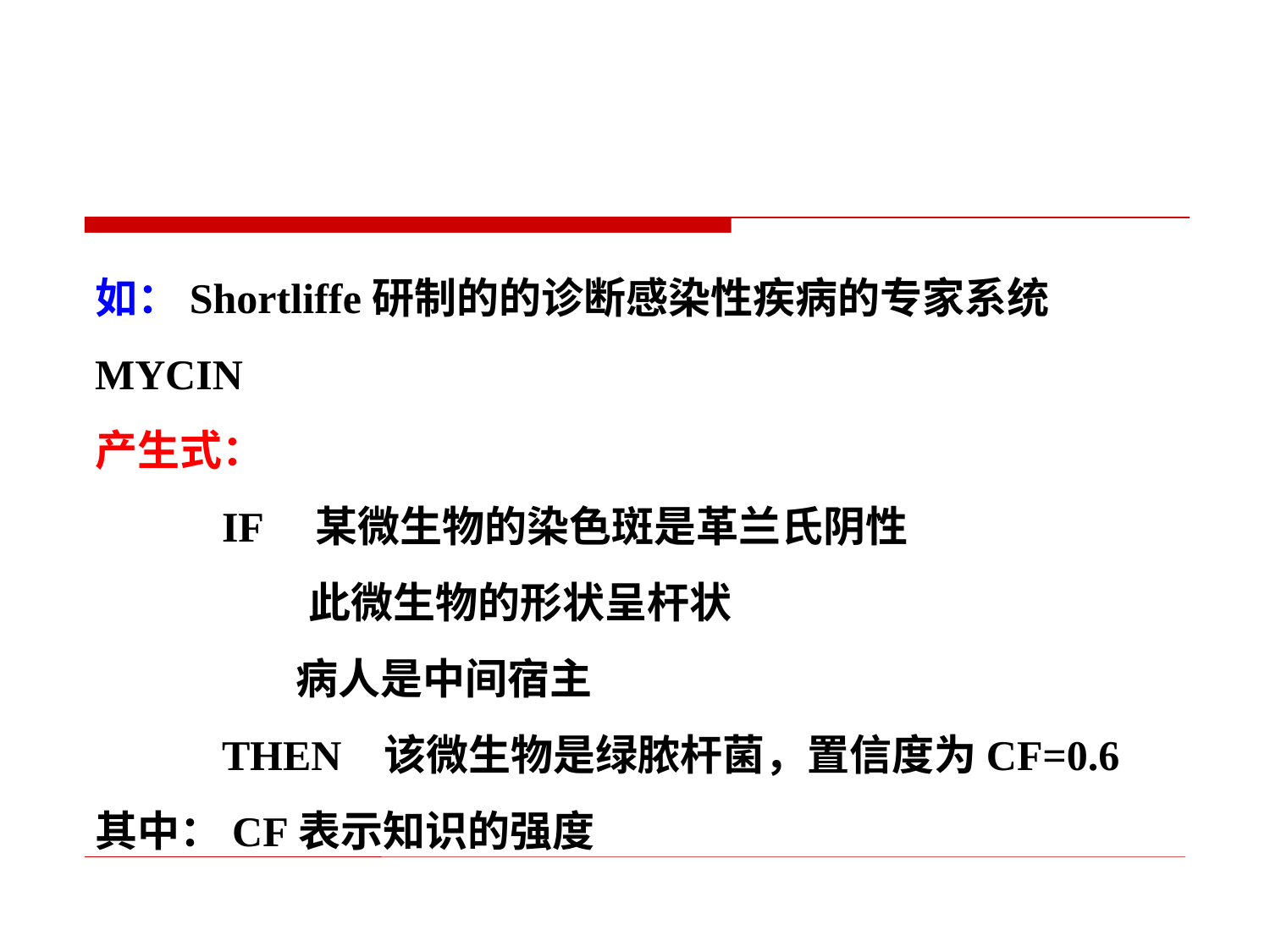

如：Shortliffe研制的的诊断感染性疾病的专家系统MYCIN
产生式：
	IF    某微生物的染色斑是革兰氏阴性
        	        此微生物的形状呈杆状
                    病人是中间宿主
	THEN   该微生物是绿脓杆菌，置信度为CF=0.6
其中：CF表示知识的强度